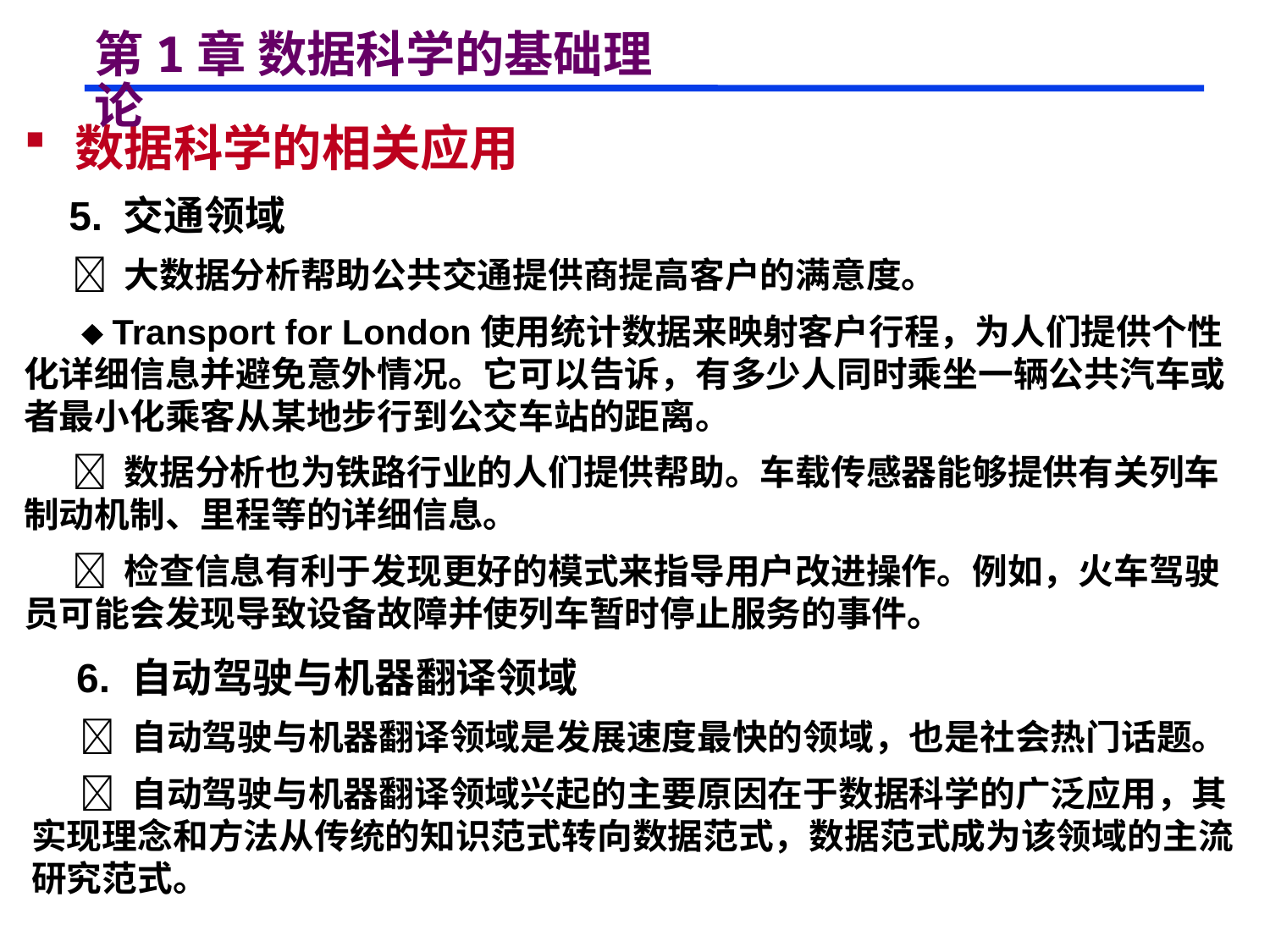

# 第1章 数据科学的基础理论
 数据科学的相关应用
    5. 交通领域
      ♦ 大数据分析帮助公共交通提供商提高客户的满意度。
      ♦ Transport for London使用统计数据来映射客户行程，为人们提供个性化详细信息并避免意外情况。它可以告诉，有多少人同时乘坐一辆公共汽车或者最小化乘客从某地步行到公交车站的距离。
      ♦ 数据分析也为铁路行业的人们提供帮助。车载传感器能够提供有关列车制动机制、里程等的详细信息。
      ♦ 检查信息有利于发现更好的模式来指导用户改进操作。例如，火车驾驶员可能会发现导致设备故障并使列车暂时停止服务的事件。
    6. 自动驾驶与机器翻译领域
      ♦ 自动驾驶与机器翻译领域是发展速度最快的领域，也是社会热门话题。
      ♦ 自动驾驶与机器翻译领域兴起的主要原因在于数据科学的广泛应用，其实现理念和方法从传统的知识范式转向数据范式，数据范式成为该领域的主流研究范式。